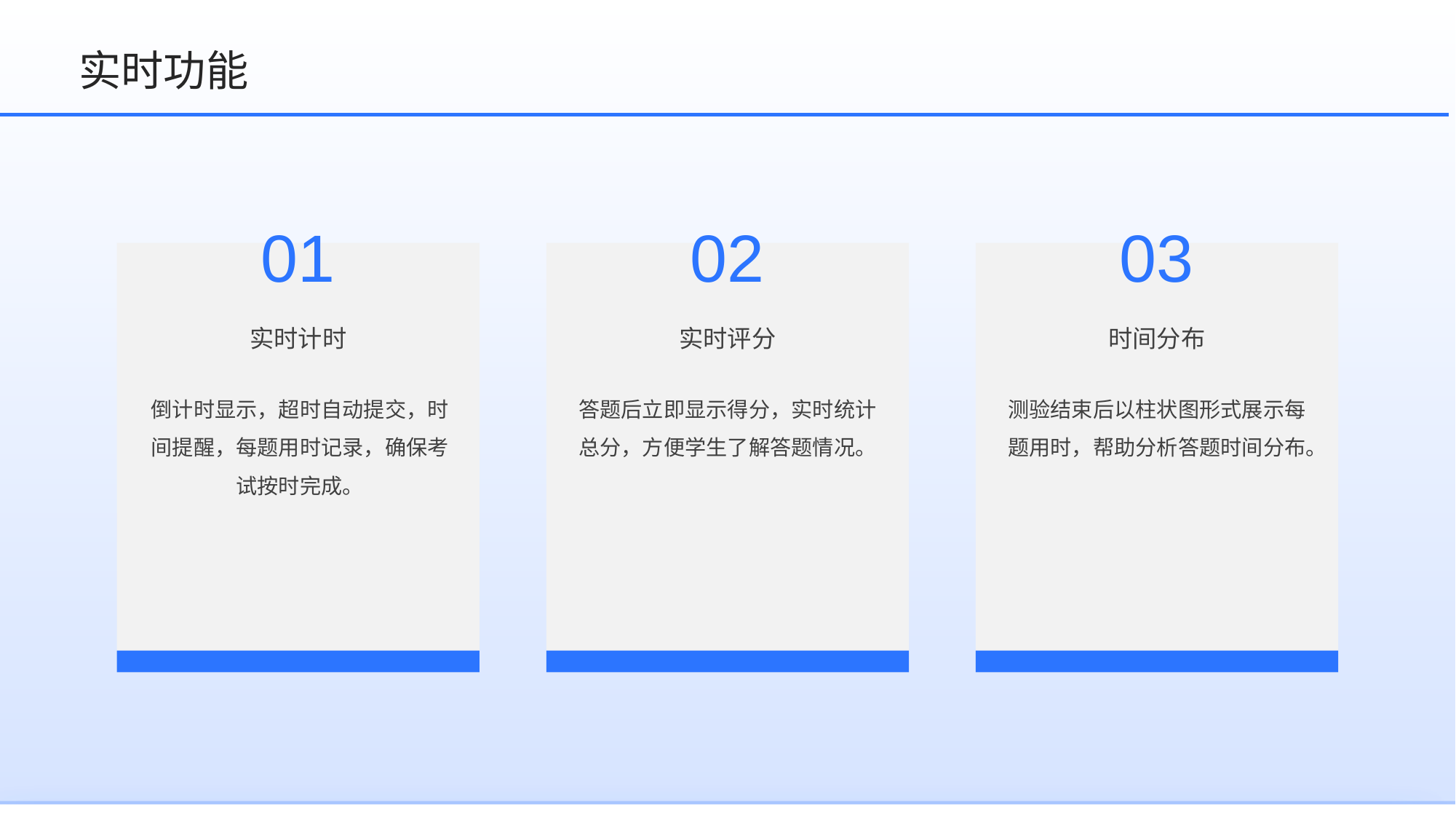

实时功能
01
02
03

实时计时
实时评分
时间分布
倒计时显示，超时自动提交，时间提醒，每题用时记录，确保考试按时完成。
答题后立即显示得分，实时统计总分，方便学生了解答题情况。
测验结束后以柱状图形式展示每题用时，帮助分析答题时间分布。